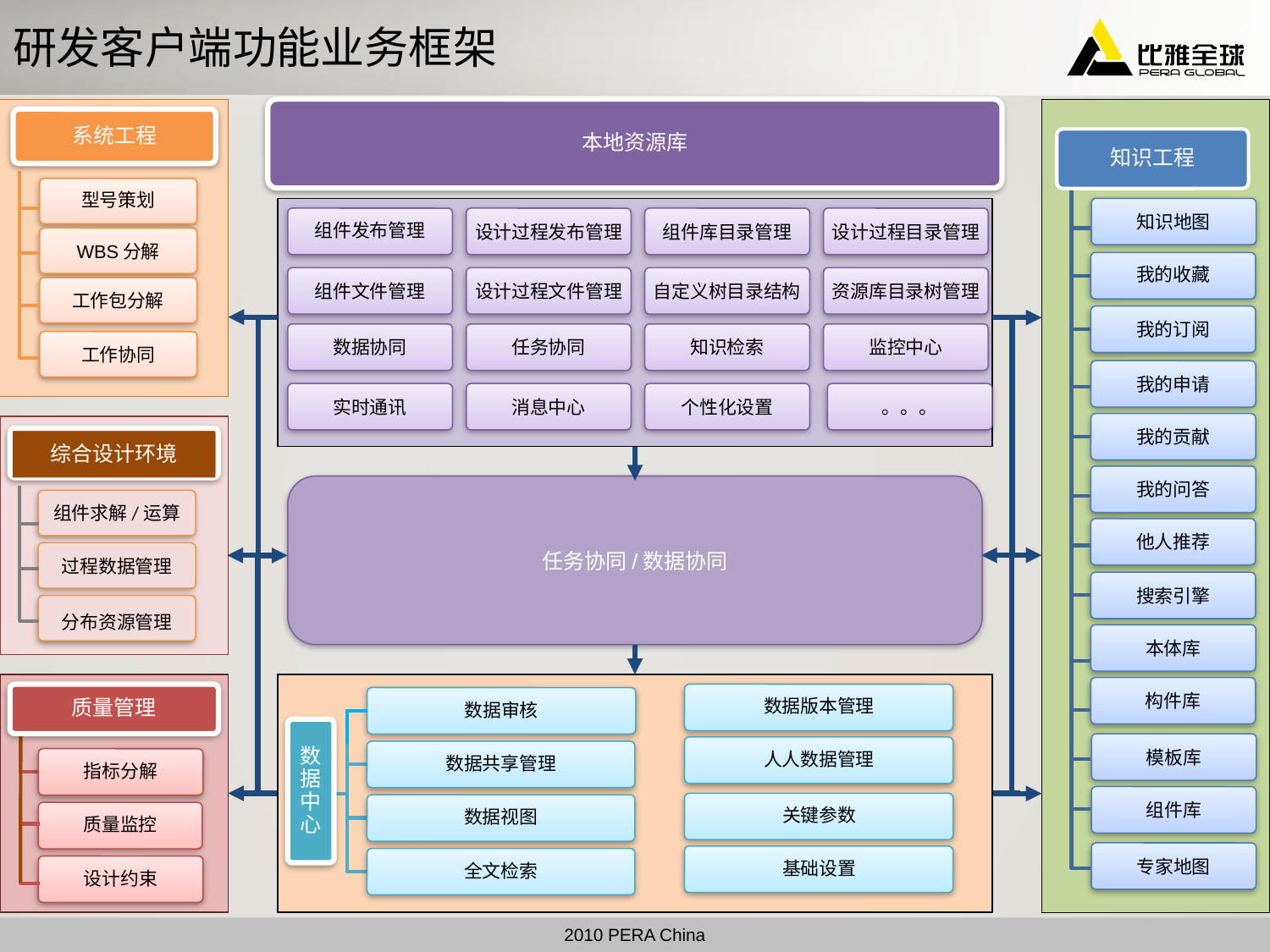

流程管理
# 研发客户端功能业务框架

本地资源库

系统工程

知识工程

型号策划

知识地图

组件发布管理

设计过程发布管理

组件库目录管理

设计过程目录管理

WBS分解

我的收藏

组件文件管理

设计过程文件管理

自定义树目录结构

资源库目录树管理

工作包分解

我的订阅

数据协同

任务协同

知识检索

监控中心

工作协同

我的申请

实时通讯

消息中心

个性化设置

。。。

我的贡献

综合设计环境

我的问答
任务协同/数据协同

组件求解/运算

他人推荐

过程数据管理

搜索引擎

分布资源管理

本体库

构件库

质量管理

数据版本管理

数据审核

数据中心

模板库

人人数据管理

数据共享管理

指标分解

组件库

关键参数

数据视图

质量监控

专家地图

基础设置

全文检索

设计约束